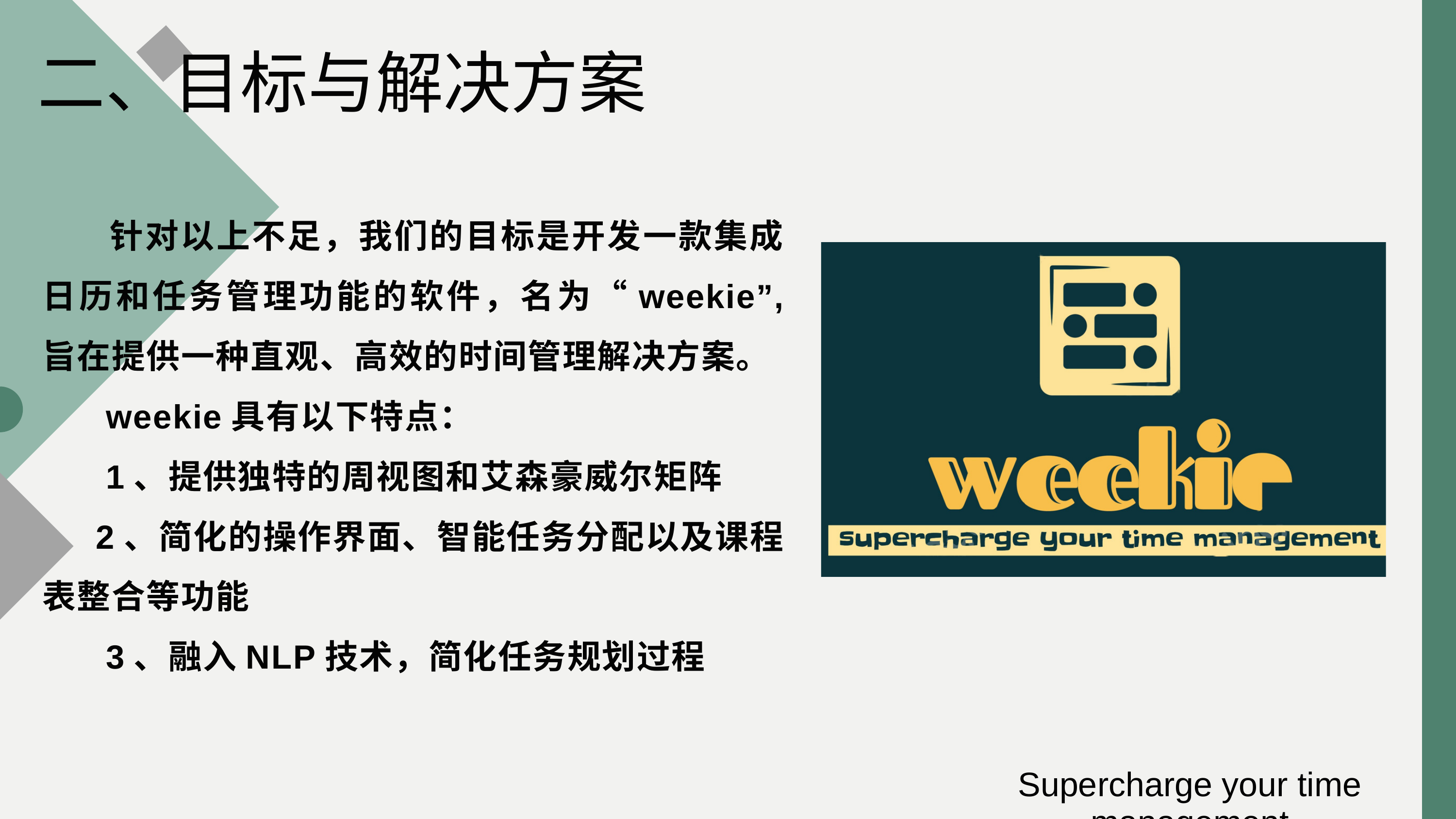

二、目标与解决方案

      针对以上不足，我们的目标是开发一款集成日历和任务管理功能的软件，名为“weekie”, 旨在提供一种直观、高效的时间管理解决方案。
      weekie具有以下特点：
      1、提供独特的周视图和艾森豪威尔矩阵
     2、简化的操作界面、智能任务分配以及课程表整合等功能
      3、融入NLP技术，简化任务规划过程

Supercharge your time management